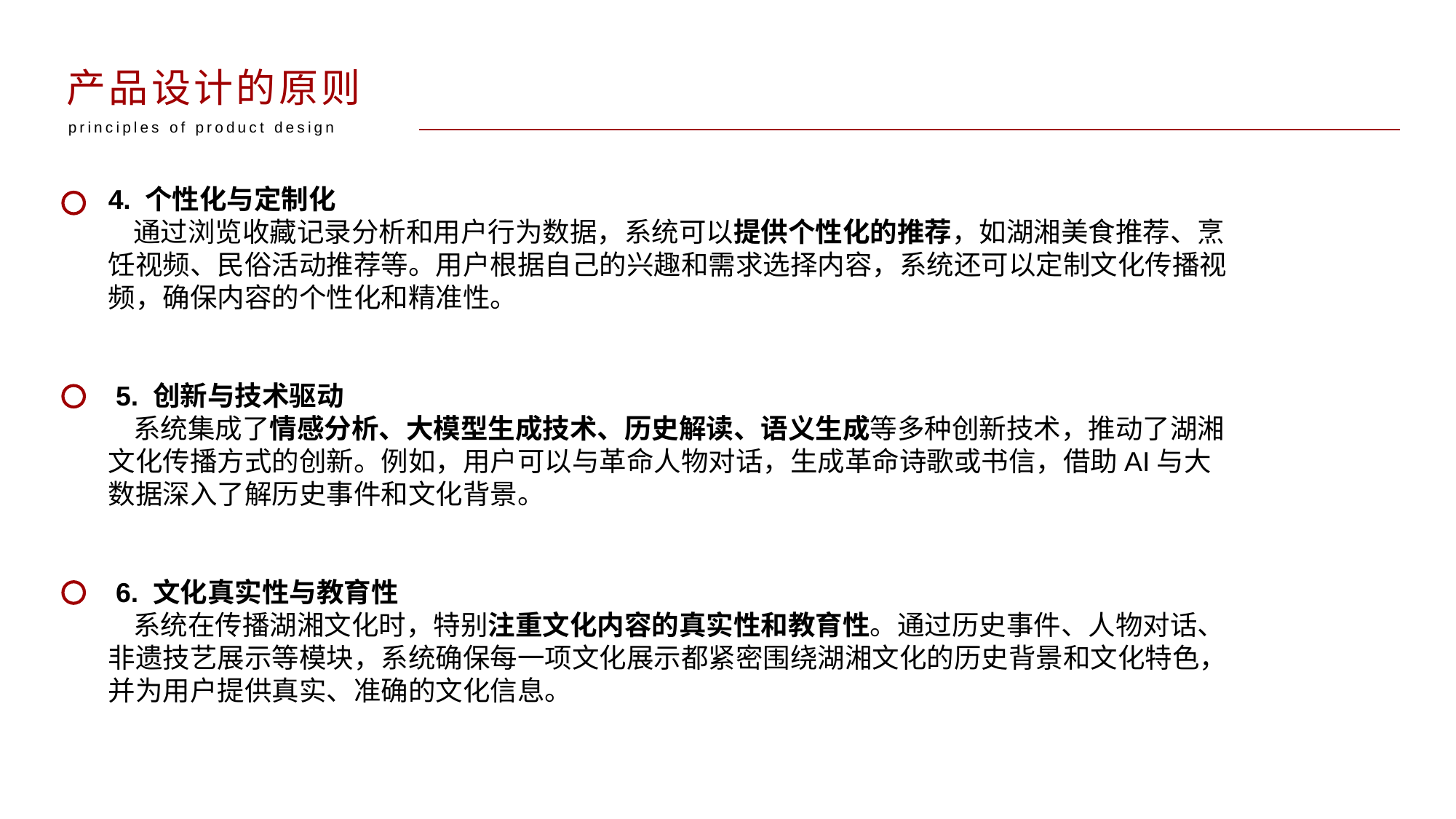

产品设计的原则
principles of product design
4. 个性化与定制化
   通过浏览收藏记录分析和用户行为数据，系统可以提供个性化的推荐，如湖湘美食推荐、烹饪视频、民俗活动推荐等。用户根据自己的兴趣和需求选择内容，系统还可以定制文化传播视频，确保内容的个性化和精准性。

 5. 创新与技术驱动
   系统集成了情感分析、大模型生成技术、历史解读、语义生成等多种创新技术，推动了湖湘文化传播方式的创新。例如，用户可以与革命人物对话，生成革命诗歌或书信，借助AI与大数据深入了解历史事件和文化背景。

 6. 文化真实性与教育性
   系统在传播湖湘文化时，特别注重文化内容的真实性和教育性。通过历史事件、人物对话、非遗技艺展示等模块，系统确保每一项文化展示都紧密围绕湖湘文化的历史背景和文化特色，并为用户提供真实、准确的文化信息。